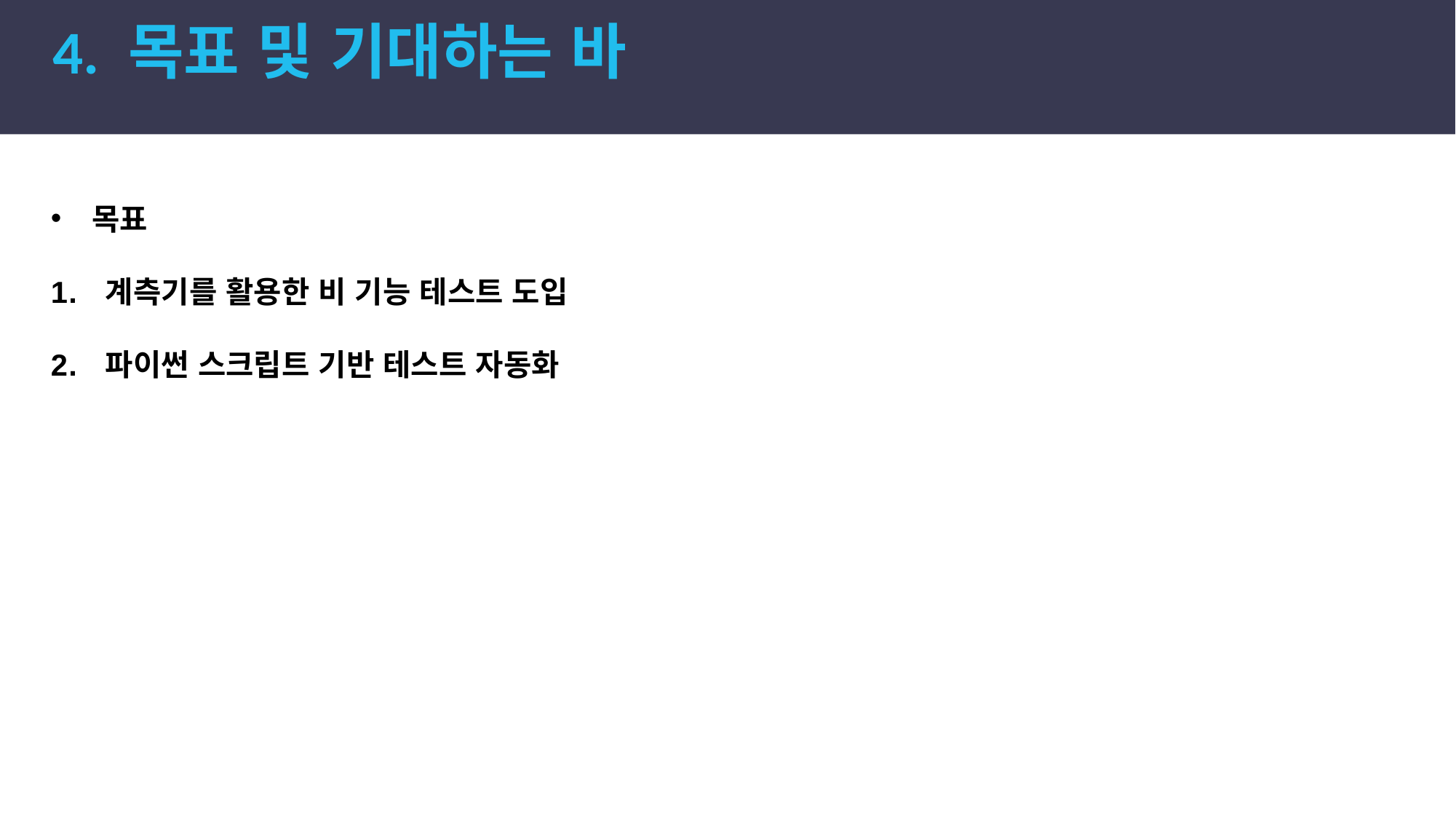

4. 목표 및 기대하는 바
목표

계측기를 활용한 비 기능 테스트 도입

파이썬 스크립트 기반 테스트 자동화